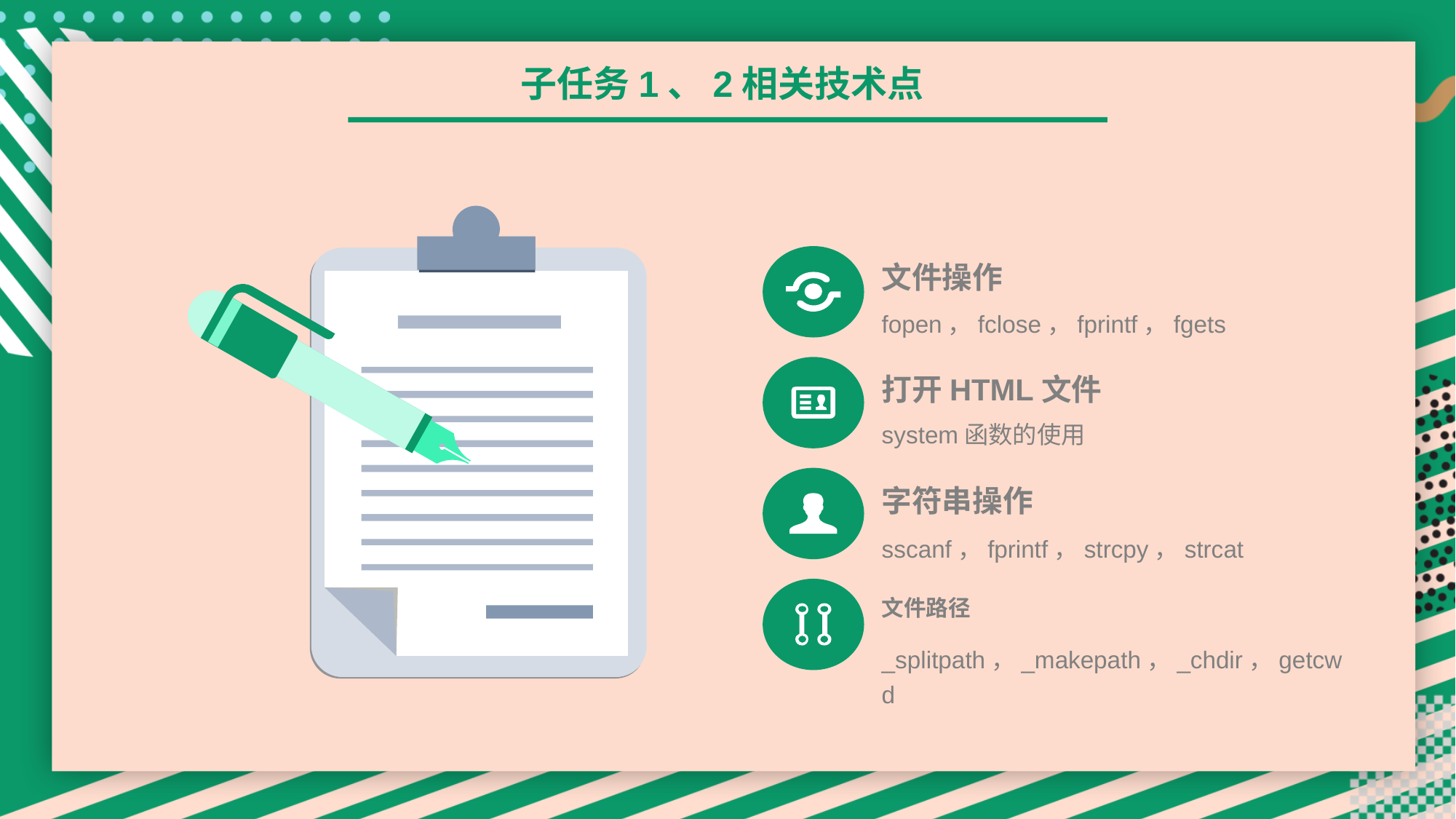

子任务1、2相关技术点

文件操作
fopen，fclose，fprintf，fgets

打开HTML文件
system函数的使用

字符串操作
sscanf，fprintf，strcpy，strcat

文件路径
_splitpath，_makepath，_chdir，getcwd